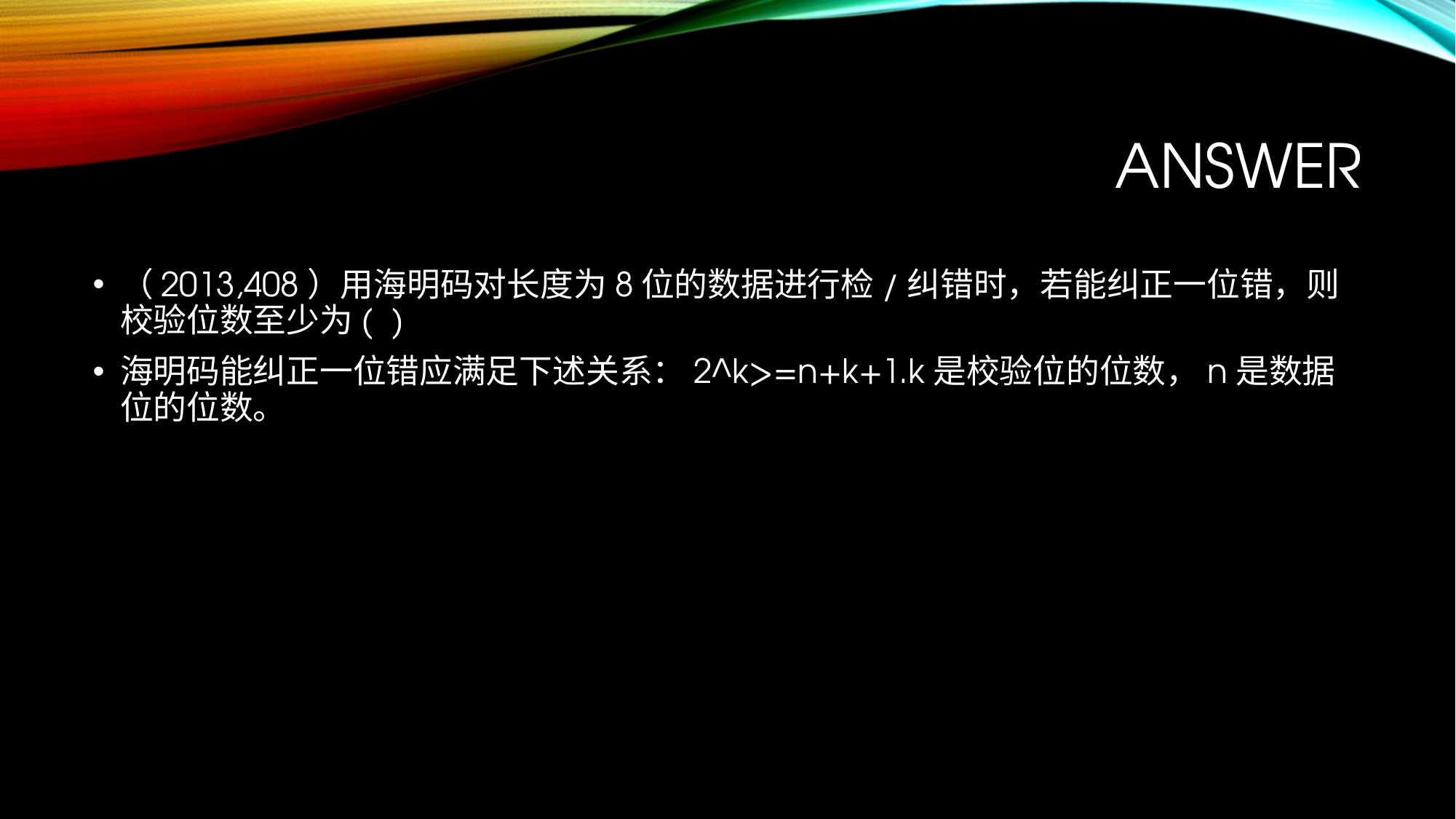

# ANSWER
（2013,408）用海明码对长度为8位的数据进行检/纠错时，若能纠正一位错，则校验位数至少为(  )
海明码能纠正一位错应满足下述关系：2^k>=n+k+1.k是校验位的位数，n是数据位的位数。